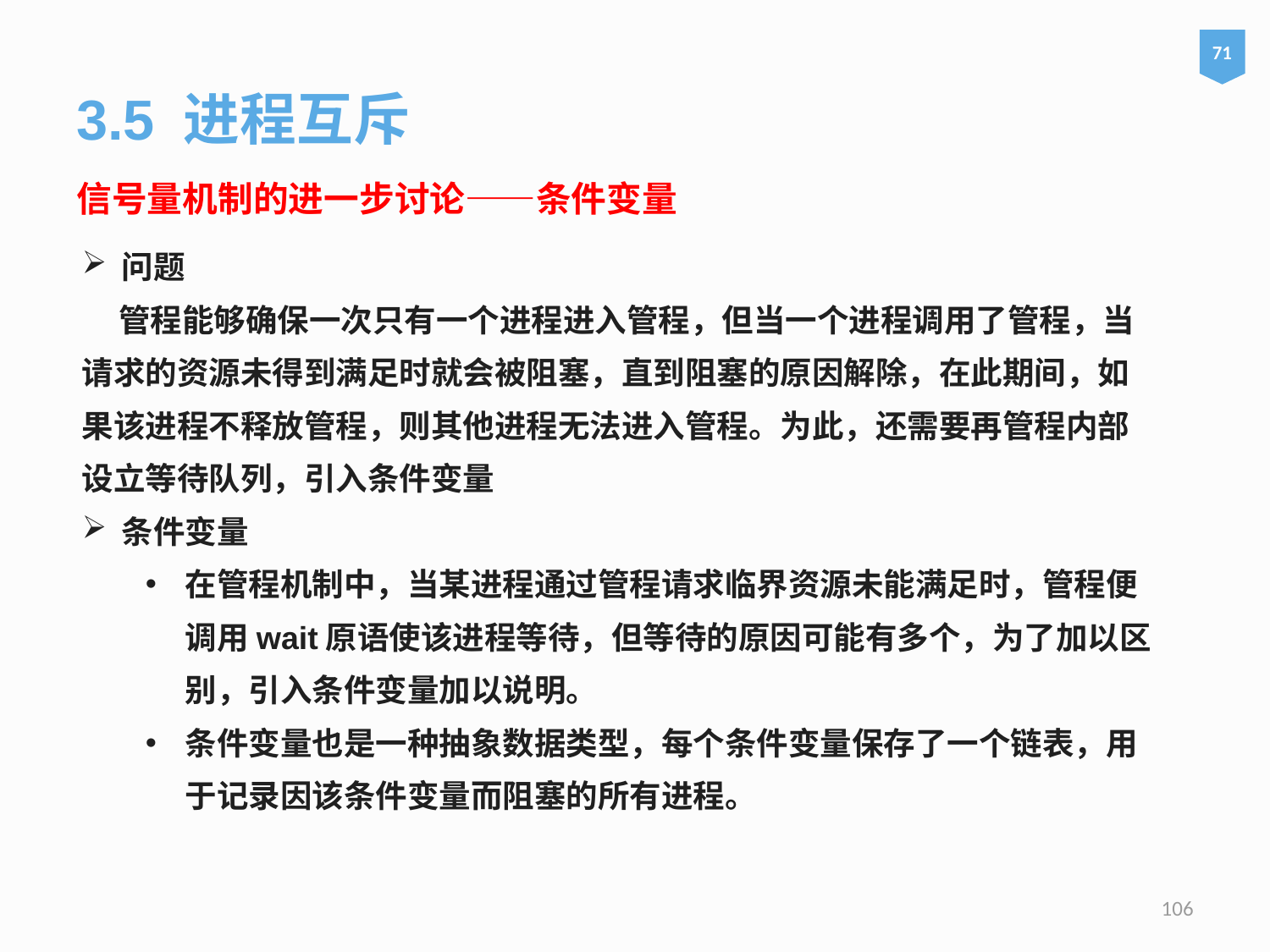

71
3.5 进程互斥
信号量机制的进一步讨论——条件变量

问题
    管程能够确保一次只有一个进程进入管程，但当一个进程调用了管程，当请求的资源未得到满足时就会被阻塞，直到阻塞的原因解除，在此期间，如果该进程不释放管程，则其他进程无法进入管程。为此，还需要再管程内部设立等待队列，引入条件变量
条件变量
在管程机制中，当某进程通过管程请求临界资源未能满足时，管程便调用wait原语使该进程等待，但等待的原因可能有多个，为了加以区别，引入条件变量加以说明。
条件变量也是一种抽象数据类型，每个条件变量保存了一个链表，用于记录因该条件变量而阻塞的所有进程。

106